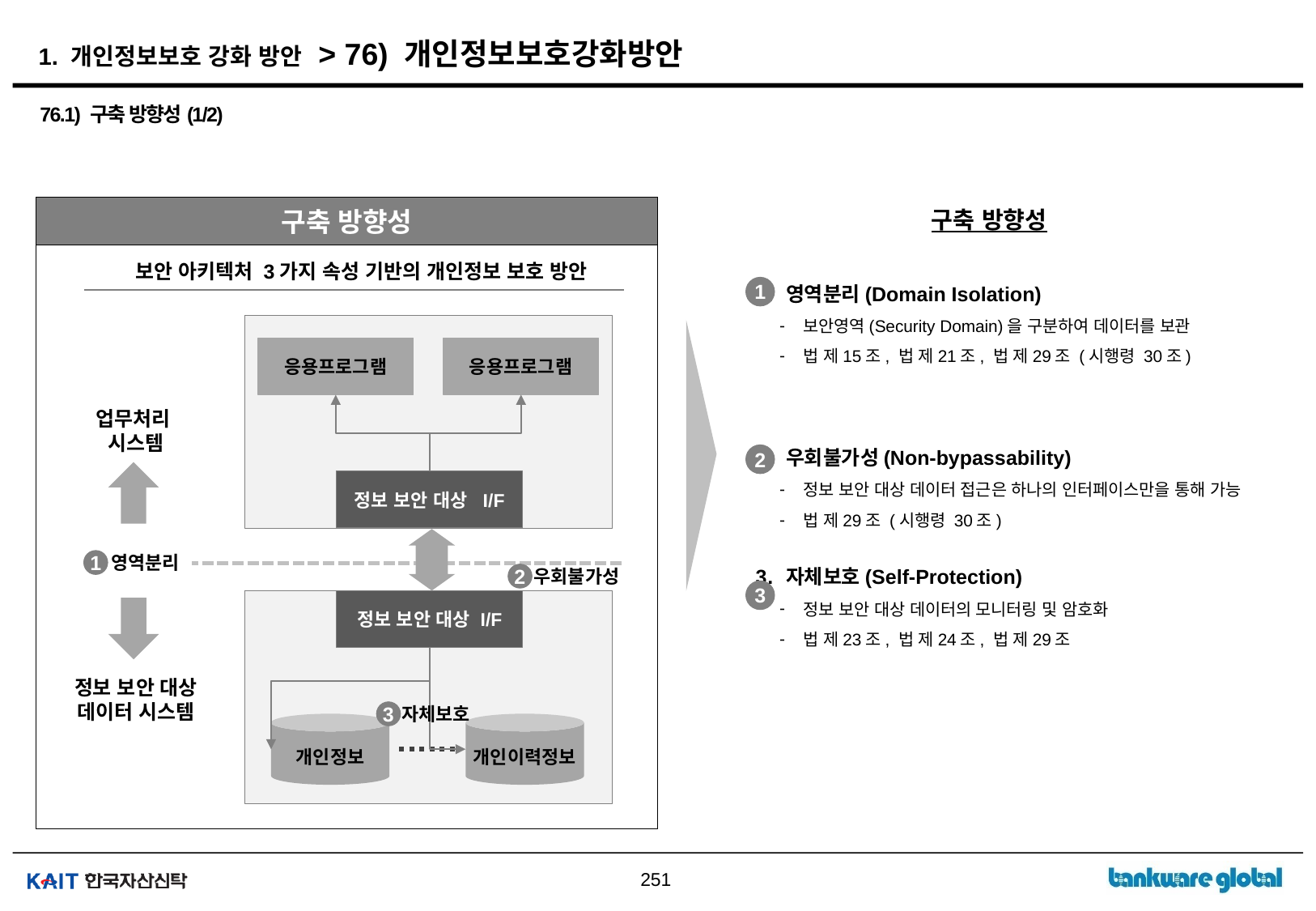

# 1. 개인정보보호 강화 방안 > 76) 개인정보보호강화방안

76.1) 구축 방향성(1/2)

구축 방향성

구축 방향성

보안 아키텍처 3가지 속성 기반의 개인정보 보호 방안
영역분리(Domain Isolation)
보안영역(Security Domain)을 구분하여 데이터를 보관
법 제15조, 법 제21조, 법 제29조 (시행령 30조)

우회불가성(Non-bypassability)
정보 보안 대상 데이터 접근은 하나의 인터페이스만을 통해 가능
법 제29조 (시행령 30조)

자체보호(Self-Protection)
정보 보안 대상 데이터의 모니터링 및 암호화
법 제23조, 법 제24조, 법 제29조

1
2
3

응용프로그램
응용프로그램
업무처리
시스템

정보 보안 대상  I/F

영역분리
1
우회불가성
2
정보 보안 대상 I/F

정보 보안 대상
데이터 시스템
자체보호
3
개인정보
개인이력정보